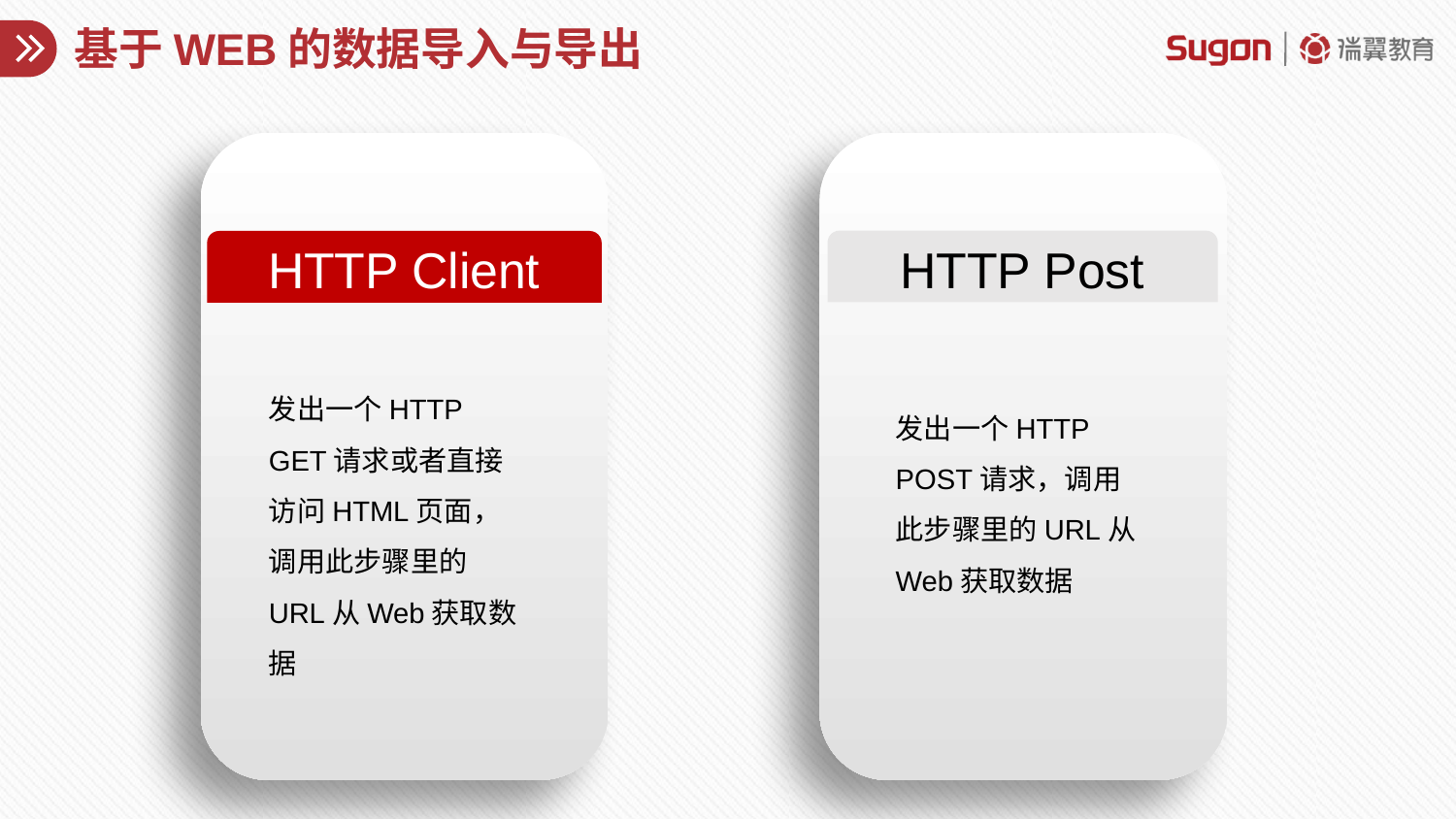

# 基于WEB的数据导入与导出

HTTP Client

发出一个HTTP GET请求或者直接访问HTML页面，调用此步骤里的URL从Web获取数据

HTTP Post

发出一个HTTP POST请求，调用此步骤里的URL从Web获取数据